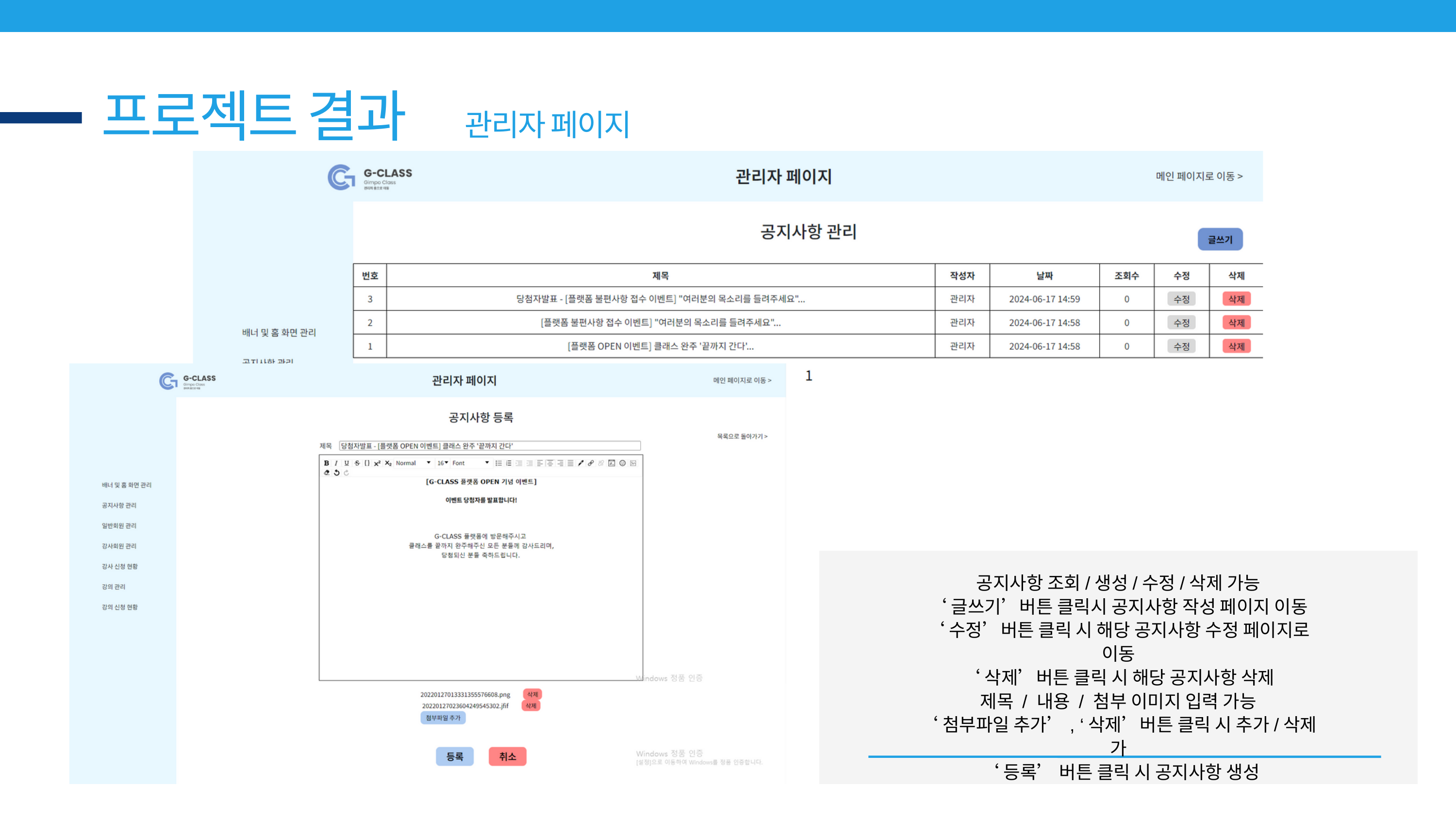

프로젝트 결과
관리자 페이지

공지사항 조회/생성/수정/삭제 가능
‘글쓰기’버튼 클릭시 공지사항 작성 페이지 이동
‘수정’버튼 클릭 시 해당 공지사항 수정 페이지로 이동
‘삭제’버튼 클릭 시 해당 공지사항 삭제
제목 / 내용 / 첨부 이미지 입력 가능
‘첨부파일 추가’, ‘삭제’버튼 클릭 시 추가/삭제 가
 ‘등록’ 버튼 클릭 시 공지사항 생성